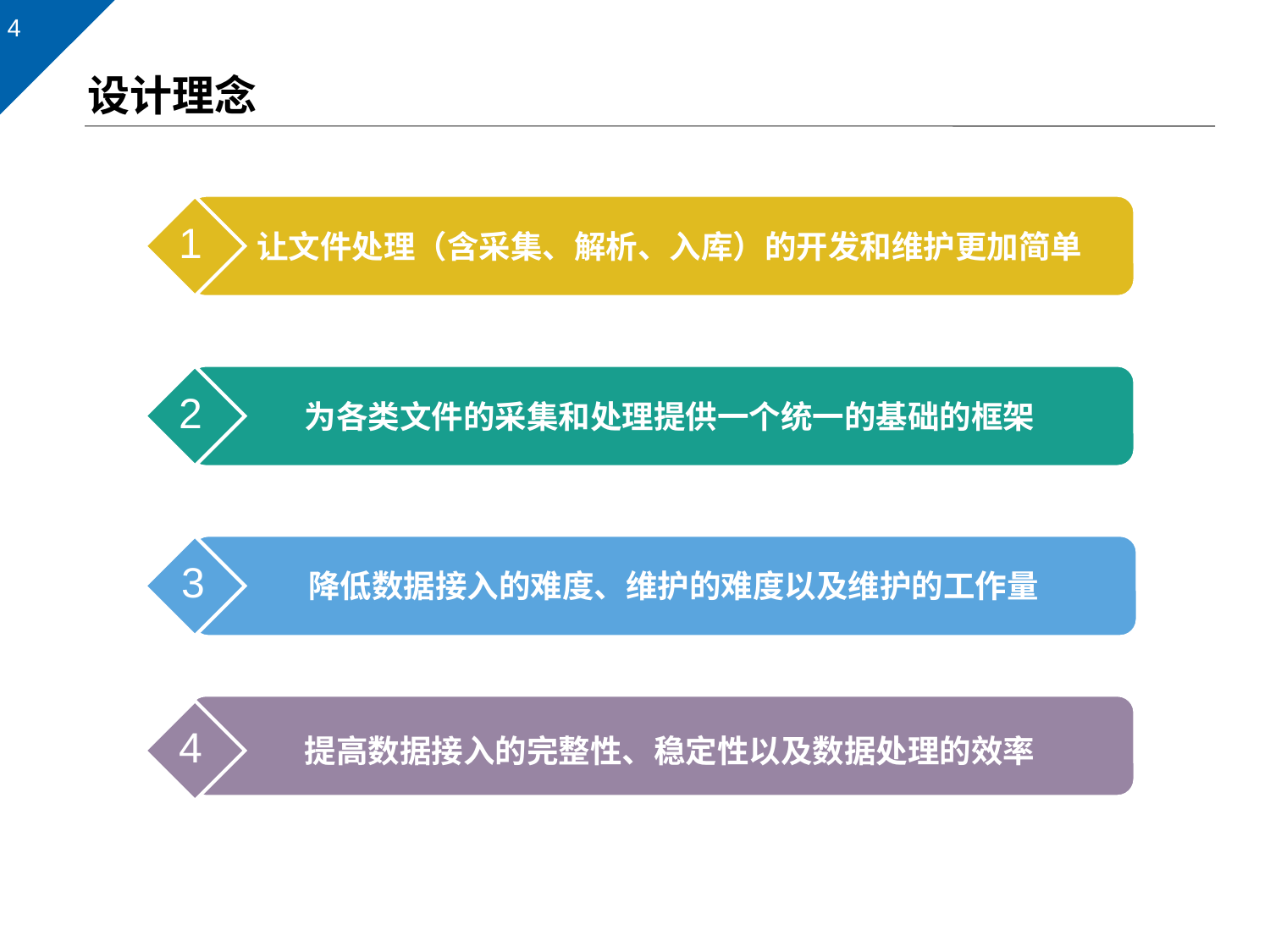

# 设计理念

1
让文件处理（含采集、解析、入库）的开发和维护更加简单

2
为各类文件的采集和处理提供一个统一的基础的框架

3
降低数据接入的难度、维护的难度以及维护的工作量

4
提高数据接入的完整性、稳定性以及数据处理的效率